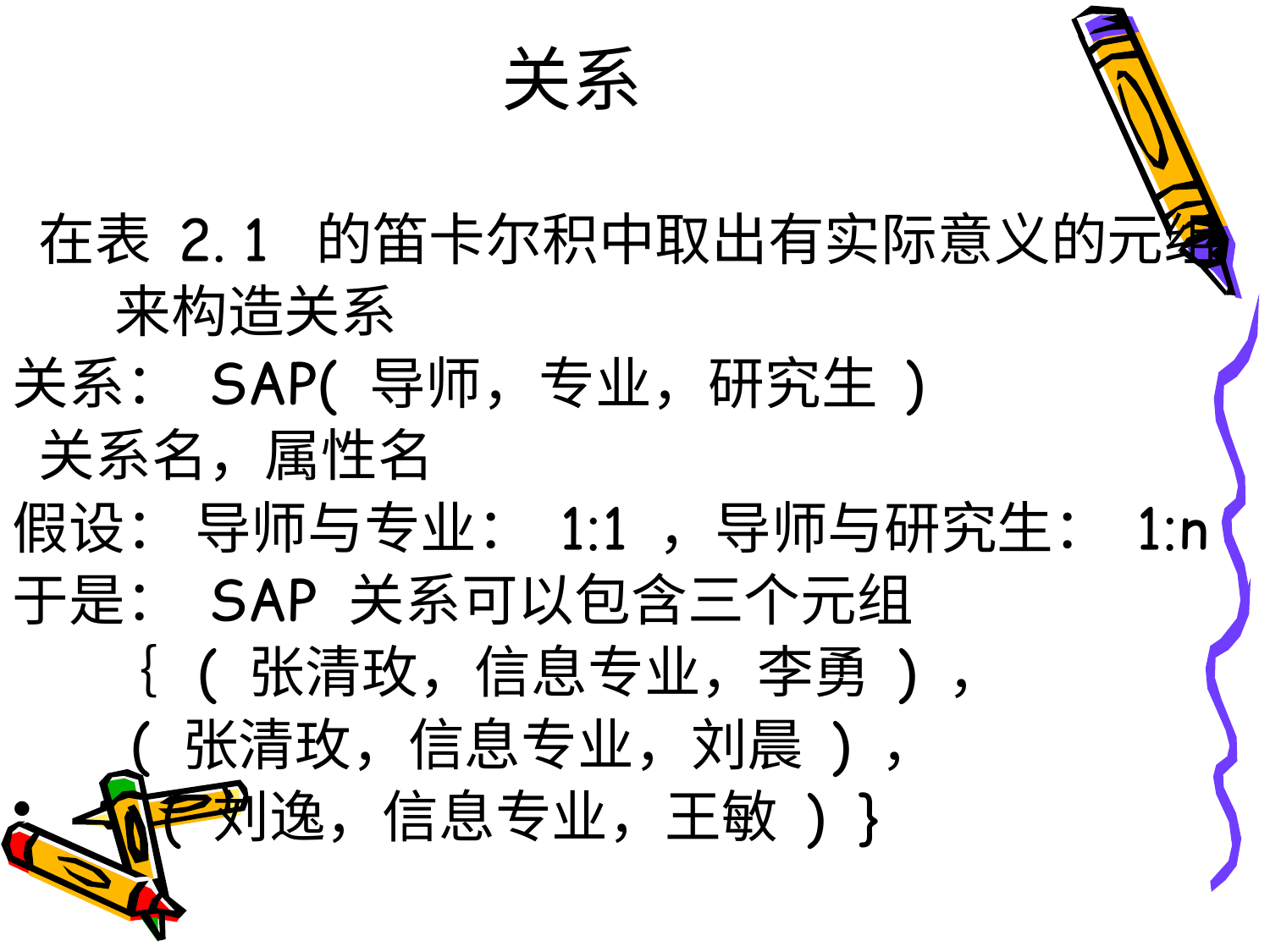

# 关系

 在表 2. 1  的笛卡尔积中取出有实际意义的元组
       来构造关系
关系： SAP( 导师，专业，研究生 )
 关系名，属性名
假设： 导师与专业： 1:1 ，导师与研究生： 1:n
于是： SAP 关系可以包含三个元组
      ｛  ( 张清玫，信息专业，李勇 ) ，
       ( 张清玫，信息专业，刘晨 ) ，
      ( 刘逸，信息专业，王敏 )  }